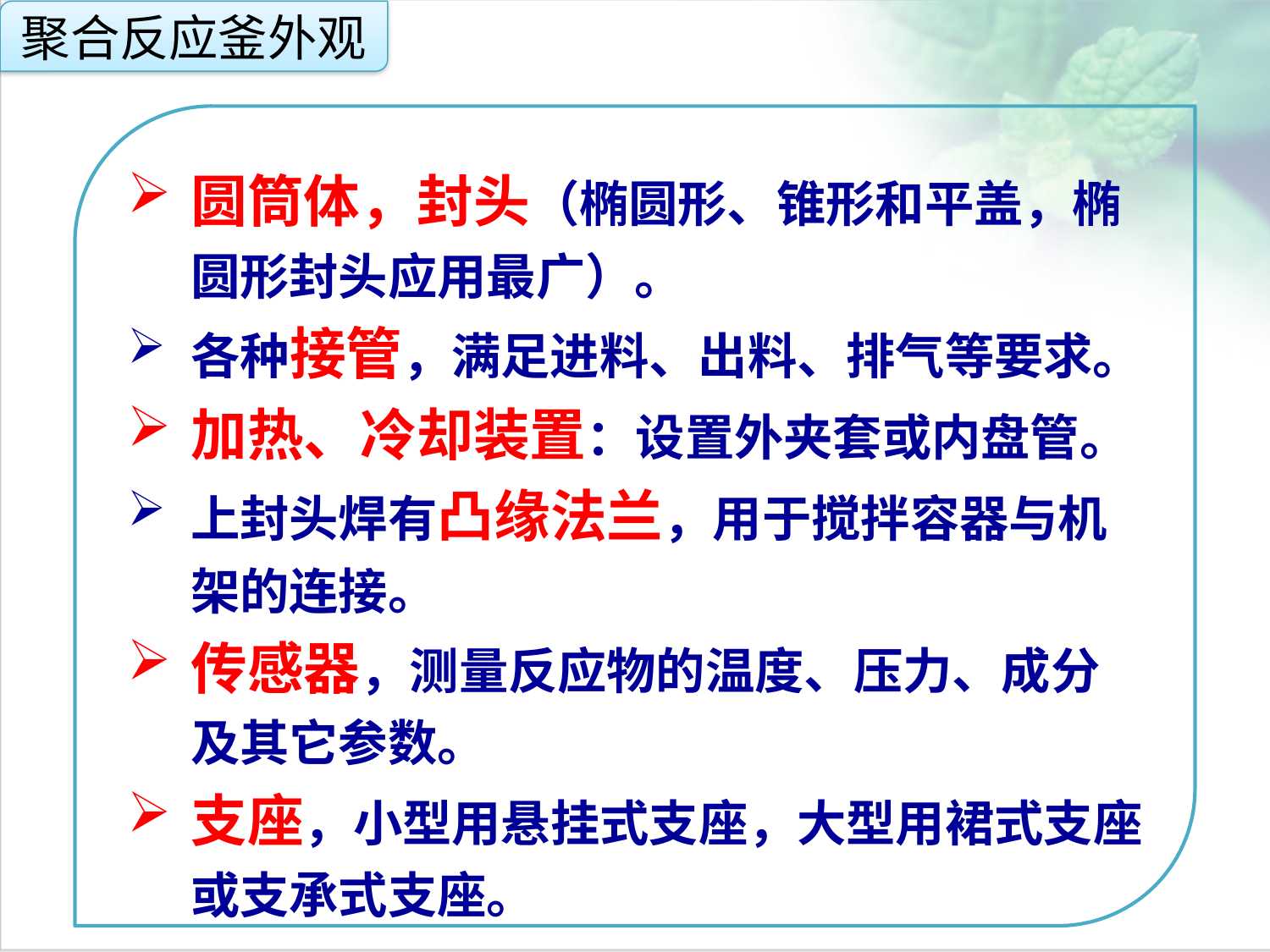

聚合反应釜外观
圆筒体，封头（椭圆形、锥形和平盖，椭圆形封头应用最广）。
各种接管，满足进料、出料、排气等要求。
加热、冷却装置：设置外夹套或内盘管。
上封头焊有凸缘法兰，用于搅拌容器与机架的连接。
传感器，测量反应物的温度、压力、成分及其它参数。
支座，小型用悬挂式支座，大型用裙式支座或支承式支座。
点击添加文本
点击添加文本
点击添加文本
点击添加文本